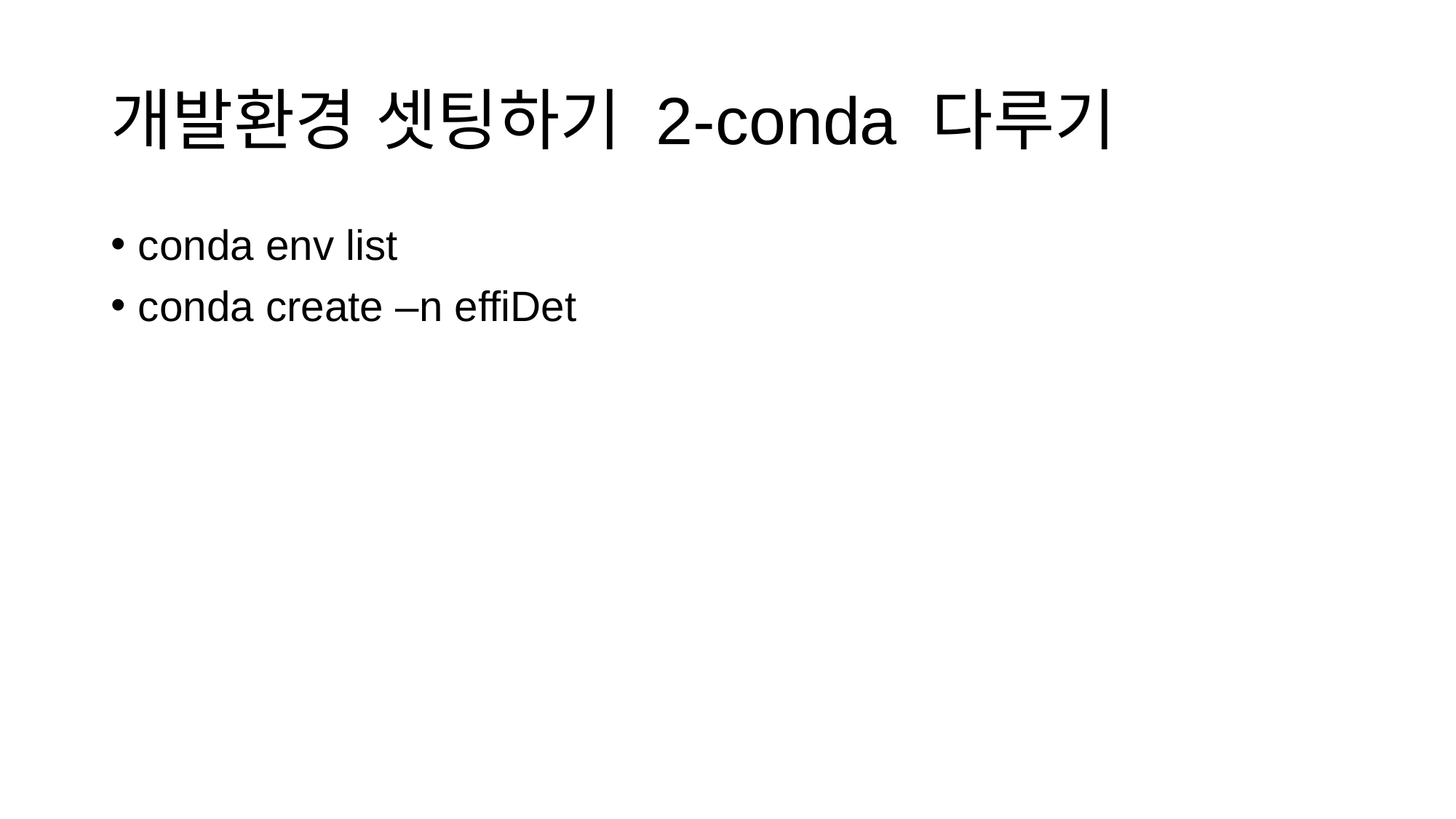

# 개발환경 셋팅하기 2-conda 다루기
conda env list
conda create –n effiDet